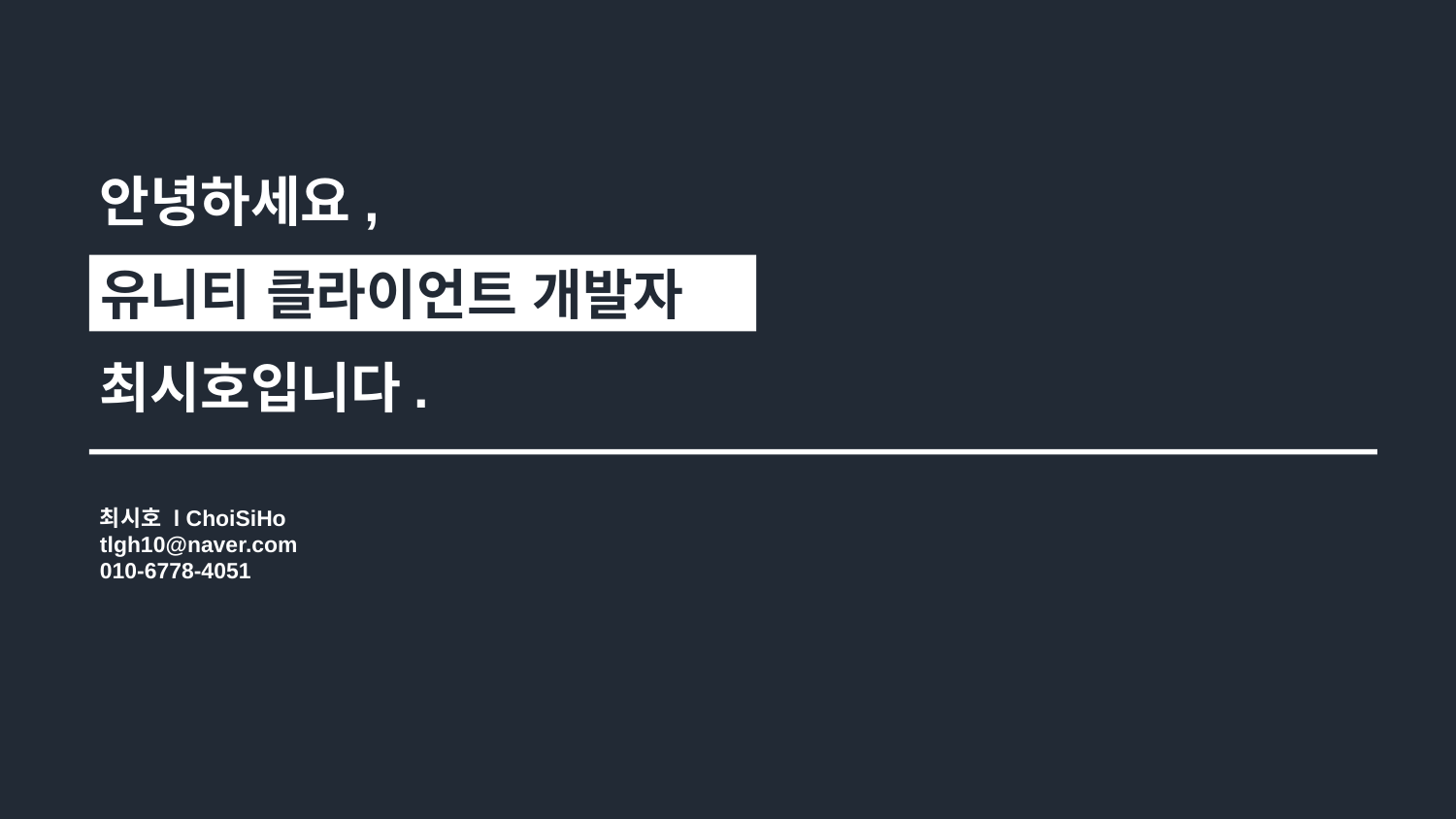

안녕하세요,
유니티 클라이언트 개발자
최시호입니다.

최시호 l ChoiSiHo tlgh10@naver.com
010-6778-4051